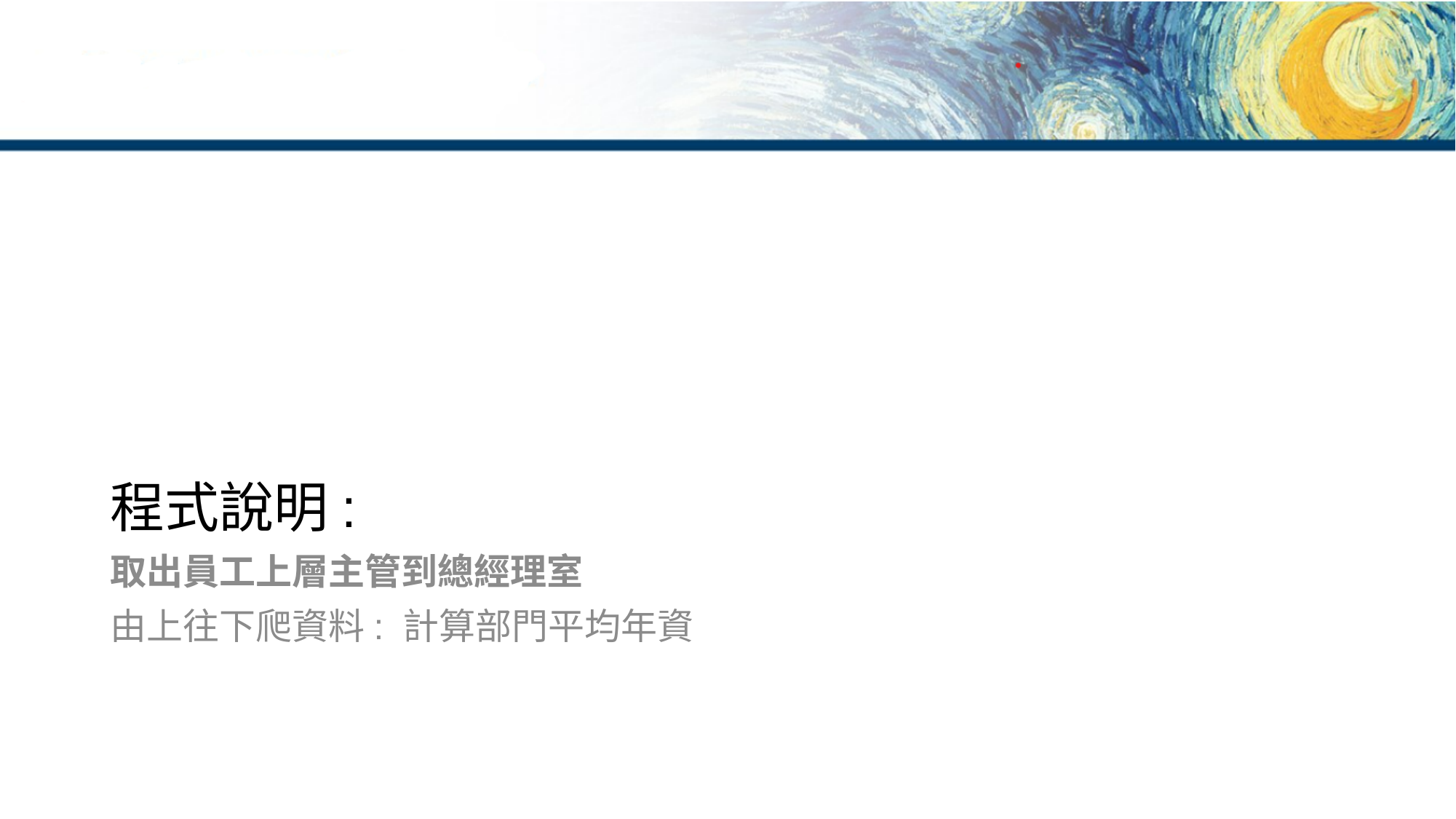

# 程式說明:
取出員工上層主管到總經理室
由上往下爬資料: 計算部門平均年資